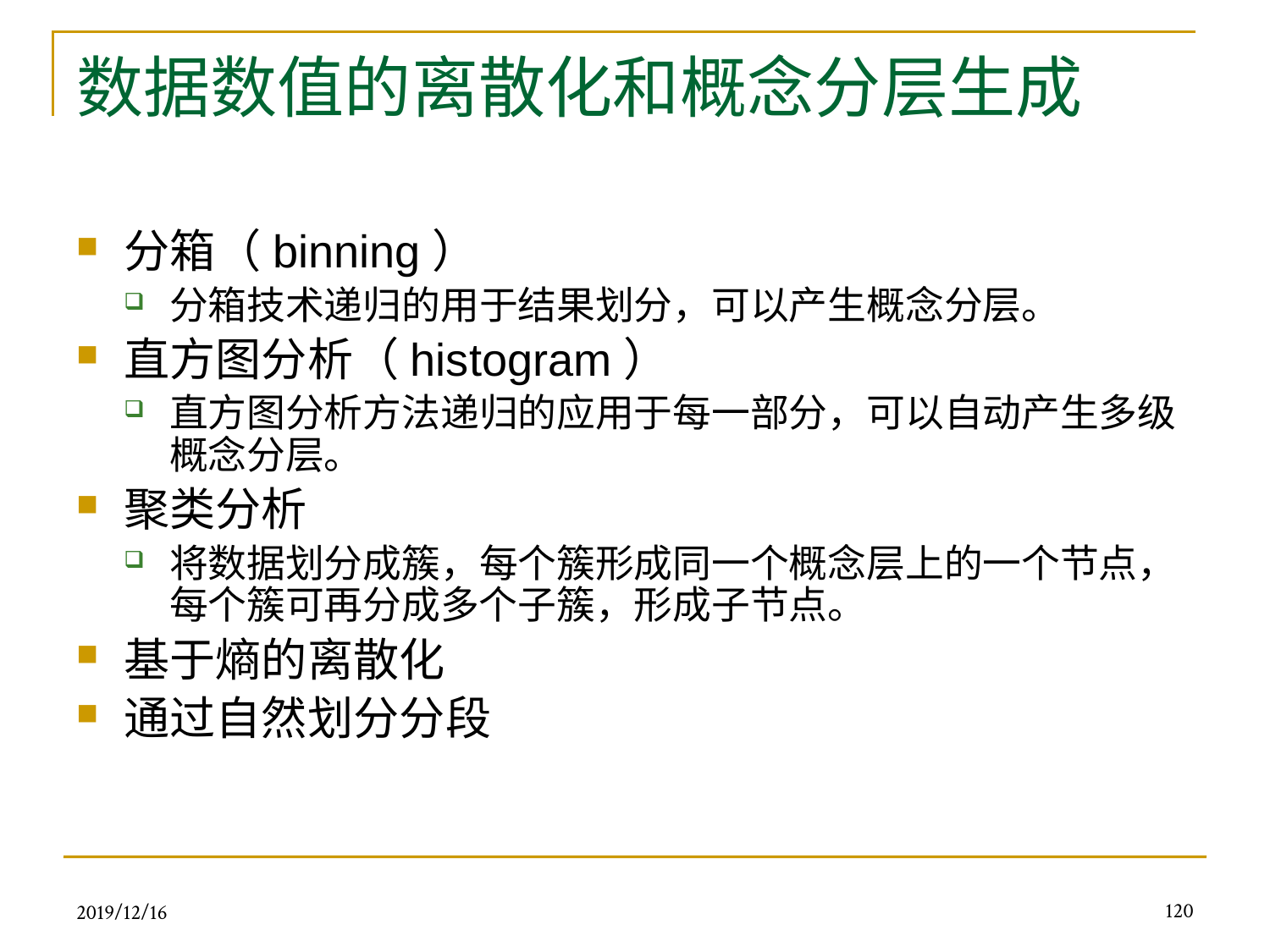

# 数据数值的离散化和概念分层生成
分箱（binning）
分箱技术递归的用于结果划分，可以产生概念分层。
直方图分析（histogram）
直方图分析方法递归的应用于每一部分，可以自动产生多级概念分层。
聚类分析
将数据划分成簇，每个簇形成同一个概念层上的一个节点，每个簇可再分成多个子簇，形成子节点。
基于熵的离散化
通过自然划分分段
2019/12/16
120